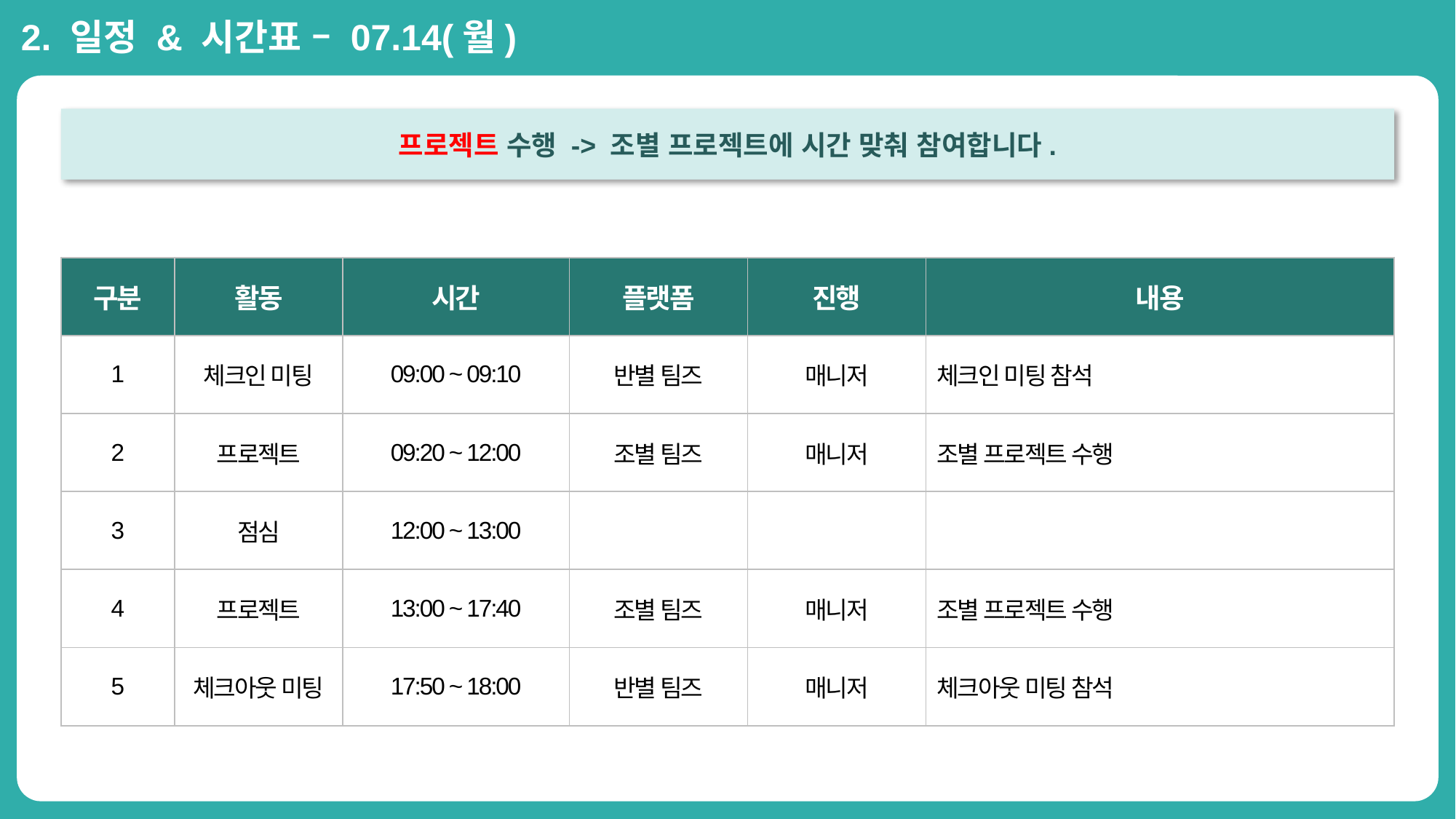

2. 일정 & 시간표 – 07.14(월)

프로젝트 수행 -> 조별 프로젝트에 시간 맞춰 참여합니다.
| 구분 | 활동 | 시간 | 플랫폼 | 진행 | 내용 |
| --- | --- | --- | --- | --- | --- |
| 1 | 체크인 미팅 | 09:00 ~ 09:10 | 반별 팀즈 | 매니저 | 체크인 미팅 참석 |
| 2 | 프로젝트 | 09:20 ~ 12:00 | 조별 팀즈 | 매니저 | 조별 프로젝트 수행 |
| 3 | 점심 | 12:00 ~ 13:00 |  |  |  |
| 4 | 프로젝트 | 13:00 ~ 17:40 | 조별 팀즈 | 매니저 | 조별 프로젝트 수행 |
| 5 | 체크아웃 미팅 | 17:50 ~ 18:00 | 반별 팀즈 | 매니저 | 체크아웃 미팅 참석 |